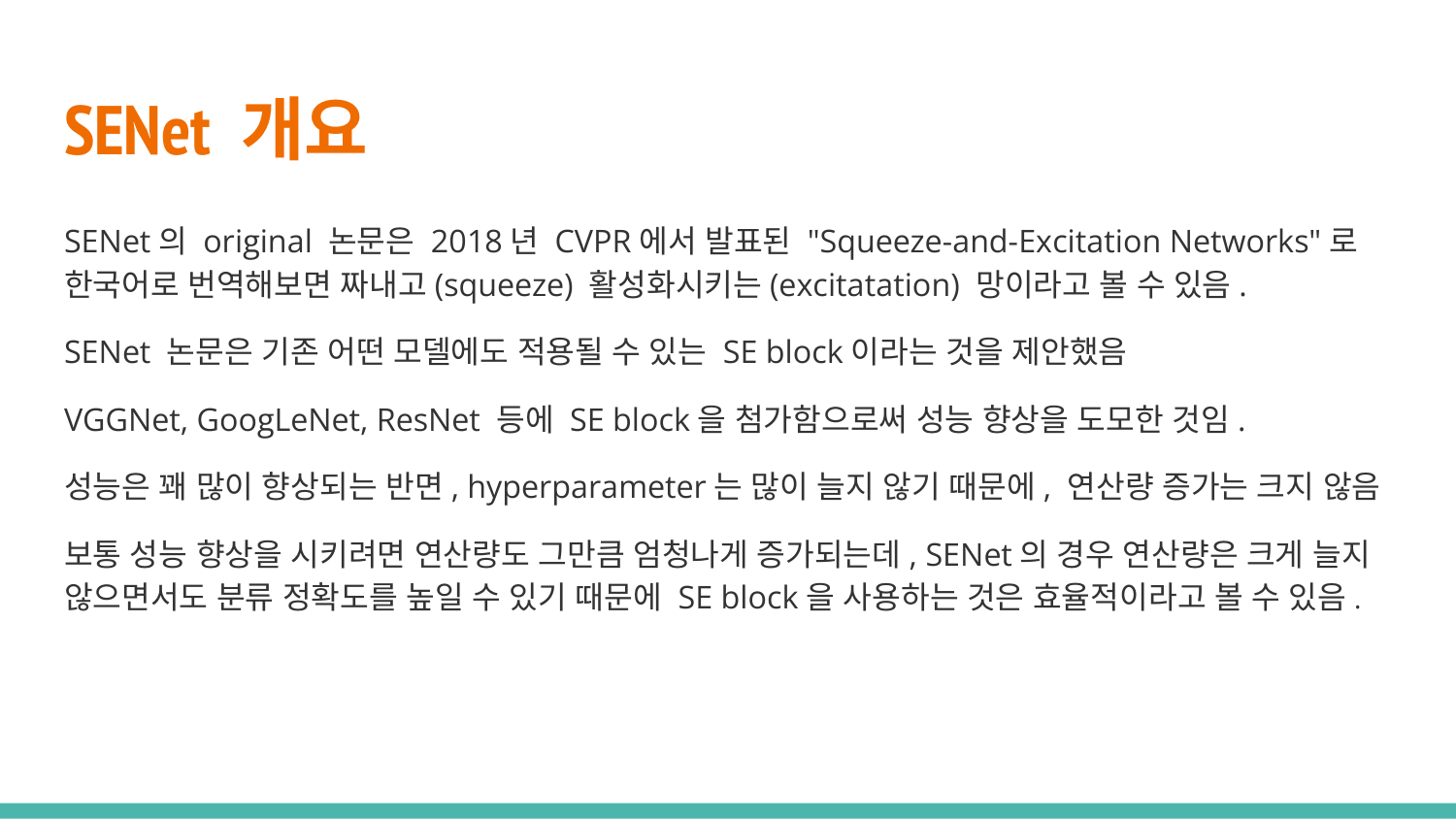

# SENet 개요
SENet의 original 논문은 2018년 CVPR에서 발표된 "Squeeze-and-Excitation Networks"로 한국어로 번역해보면 짜내고(squeeze) 활성화시키는(excitatation) 망이라고 볼 수 있음.
SENet 논문은 기존 어떤 모델에도 적용될 수 있는 SE block이라는 것을 제안했음
VGGNet, GoogLeNet, ResNet 등에 SE block을 첨가함으로써 성능 향상을 도모한 것임.
성능은 꽤 많이 향상되는 반면, hyperparameter는 많이 늘지 않기 때문에, 연산량 증가는 크지 않음
보통 성능 향상을 시키려면 연산량도 그만큼 엄청나게 증가되는데, SENet의 경우 연산량은 크게 늘지 않으면서도 분류 정확도를 높일 수 있기 때문에 SE block을 사용하는 것은 효율적이라고 볼 수 있음.